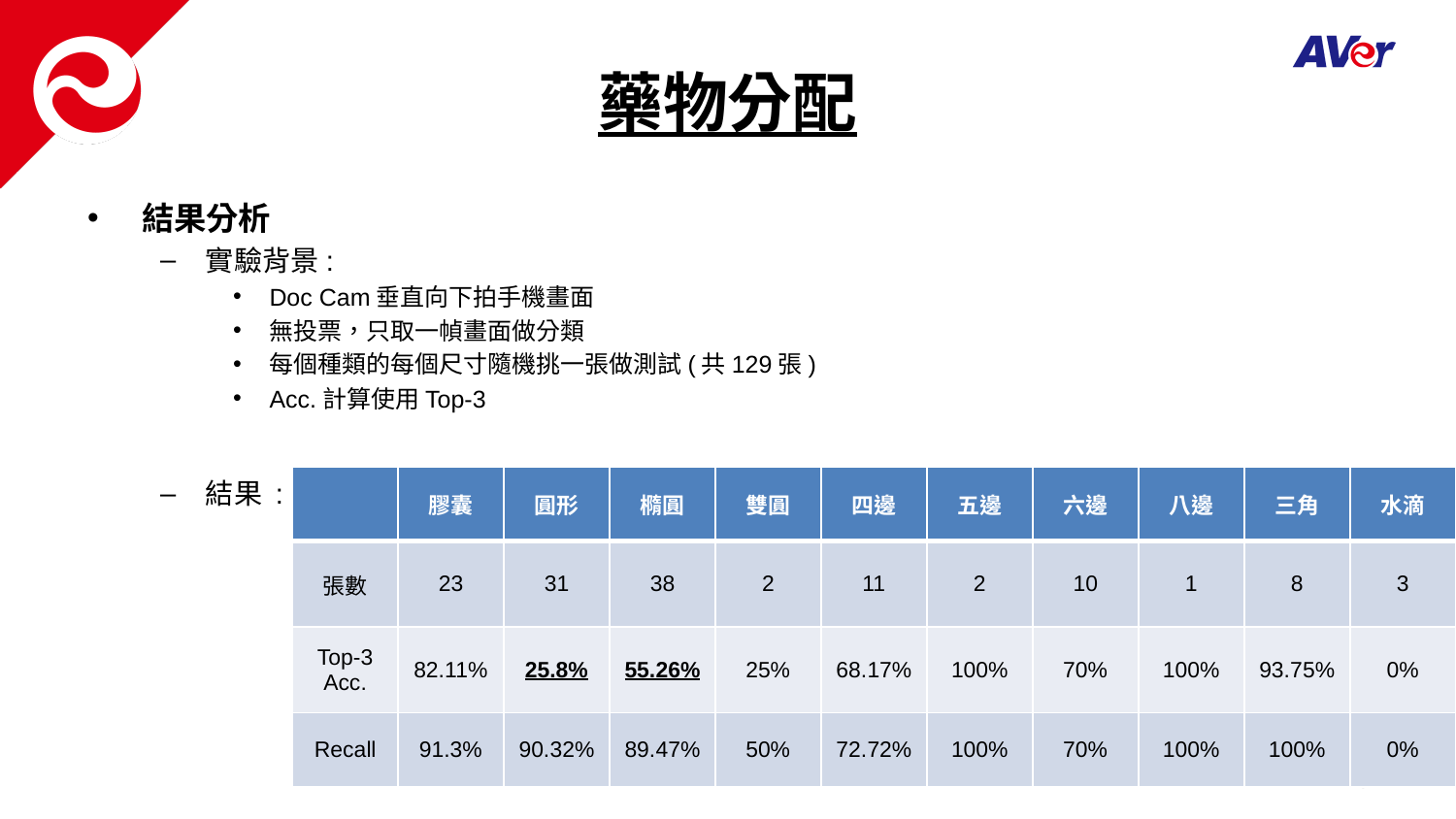

# 藥物分配
結果分析
實驗背景:
Doc Cam垂直向下拍手機畫面
無投票，只取一幀畫面做分類
每個種類的每個尺寸隨機挑一張做測試(共129張)
Acc.計算使用Top-3

結果 :

|  | 膠囊 | 圓形 | 橢圓 | 雙圓 | 四邊 | 五邊 | 六邊 | 八邊 | 三角 | 水滴 |
| --- | --- | --- | --- | --- | --- | --- | --- | --- | --- | --- |
| 張數 | 23 | 31 | 38 | 2 | 11 | 2 | 10 | 1 | 8 | 3 |
| Top-3 Acc. | 82.11% | 25.8% | 55.26% | 25% | 68.17% | 100% | 70% | 100% | 93.75% | 0% |
| Recall | 91.3% | 90.32% | 89.47% | 50% | 72.72% | 100% | 70% | 100% | 100% | 0% |
10